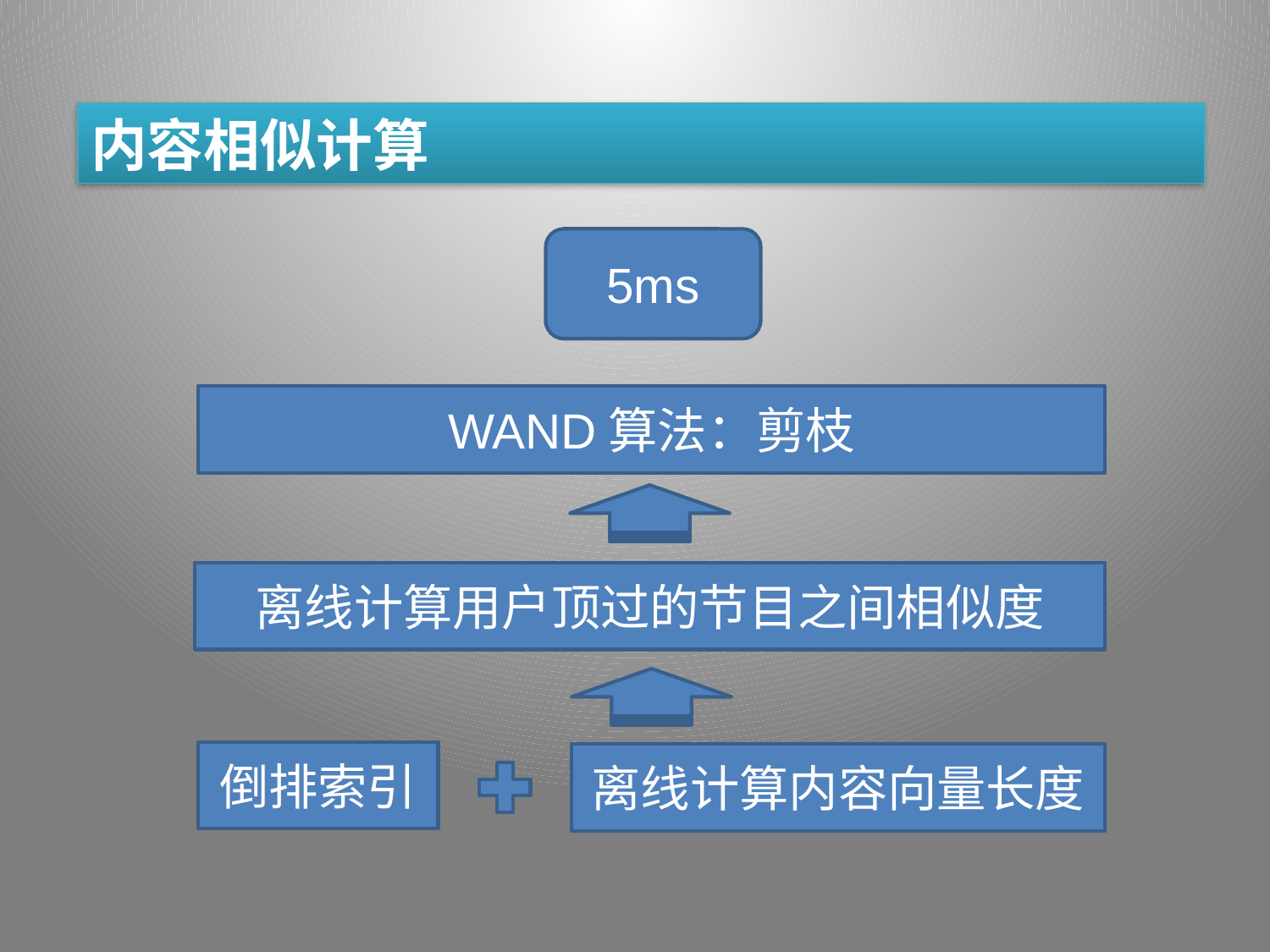

内容相似计算
5ms
WAND算法：剪枝

离线计算用户顶过的节目之间相似度

倒排索引
离线计算内容向量长度